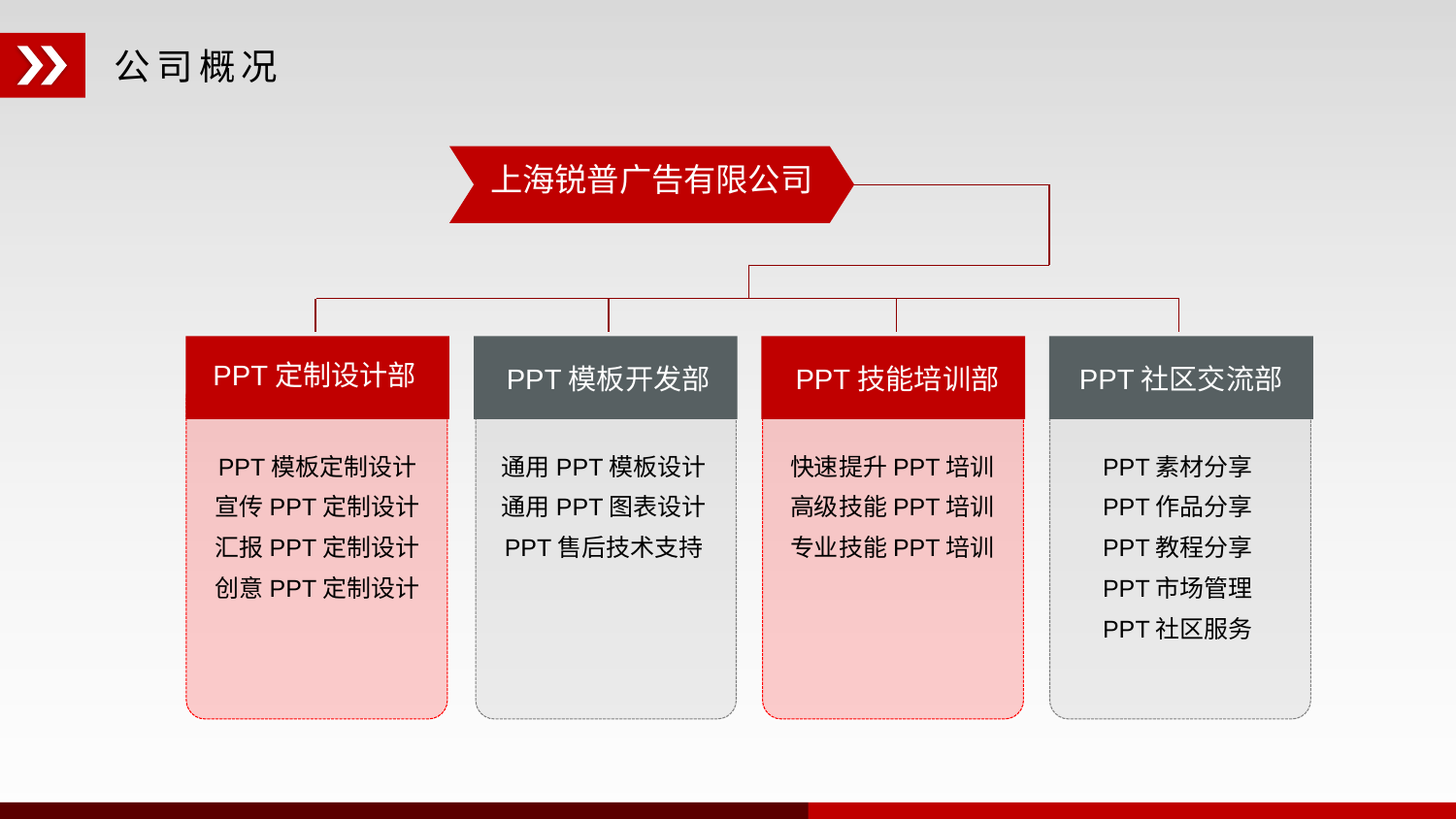

公司概况

上海锐普广告有限公司

PPT定制设计部
PPT模板定制设计
宣传PPT定制设计
汇报PPT定制设计
创意PPT定制设计

PPT模板开发部
通用PPT模板设计
通用PPT图表设计
PPT售后技术支持
PPT技能培训部
快速提升PPT培训
高级技能PPT培训
专业技能PPT培训
PPT社区交流部
PPT素材分享
PPT作品分享
PPT教程分享
PPT市场管理
PPT社区服务